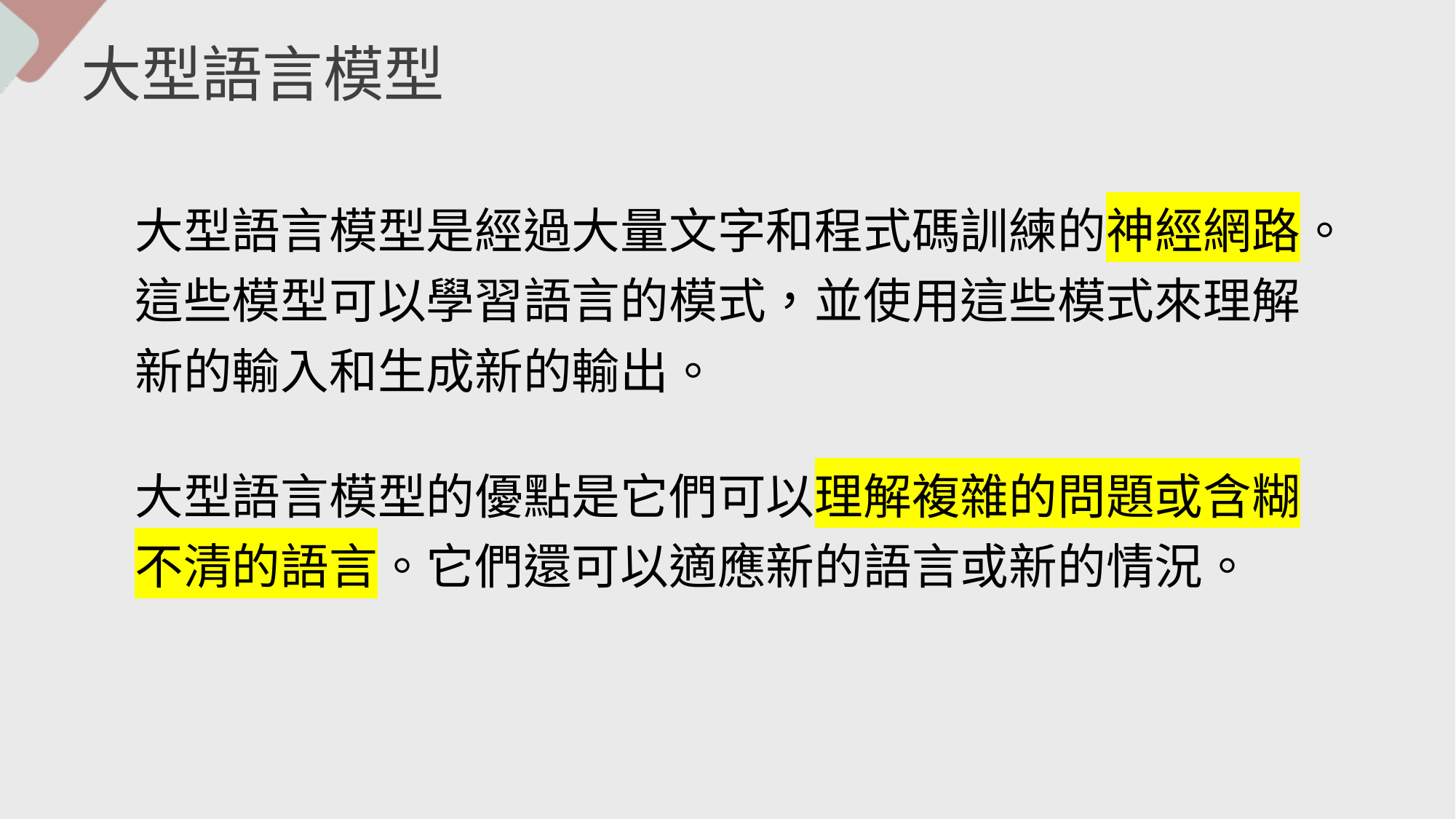

大型語言模型
大型語言模型是經過大量文字和程式碼訓練的神經網路。這些模型可以學習語言的模式，並使用這些模式來理解新的輸入和生成新的輸出。

大型語言模型的優點是它們可以理解複雜的問題或含糊不清的語言。它們還可以適應新的語言或新的情況。